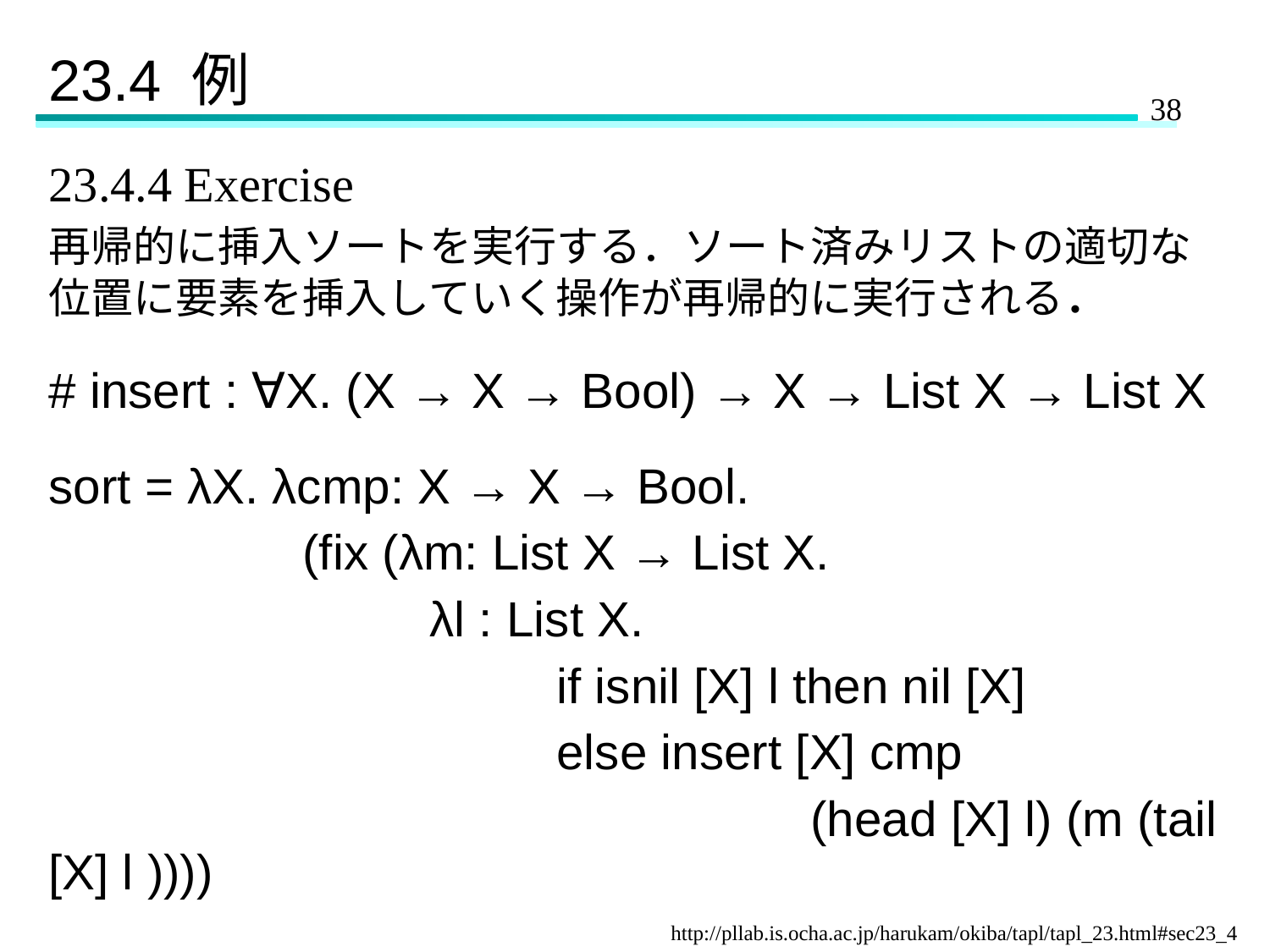

# 23.4 例
23.4.4 Exercise
再帰的に挿入ソートを実行する．ソート済みリストの適切な位置に要素を挿入していく操作が再帰的に実行される．

# insert : ∀X. (X → X → Bool) → X → List X → List X

sort = λX. λcmp: X → X → Bool.
		(fix (λm: List X → List X.
			λl : List X.
				if isnil [X] l then nil [X]
				else insert [X] cmp
						(head [X] l) (m (tail [X] l ))))
http://pllab.is.ocha.ac.jp/harukam/okiba/tapl/tapl_23.html#sec23_4